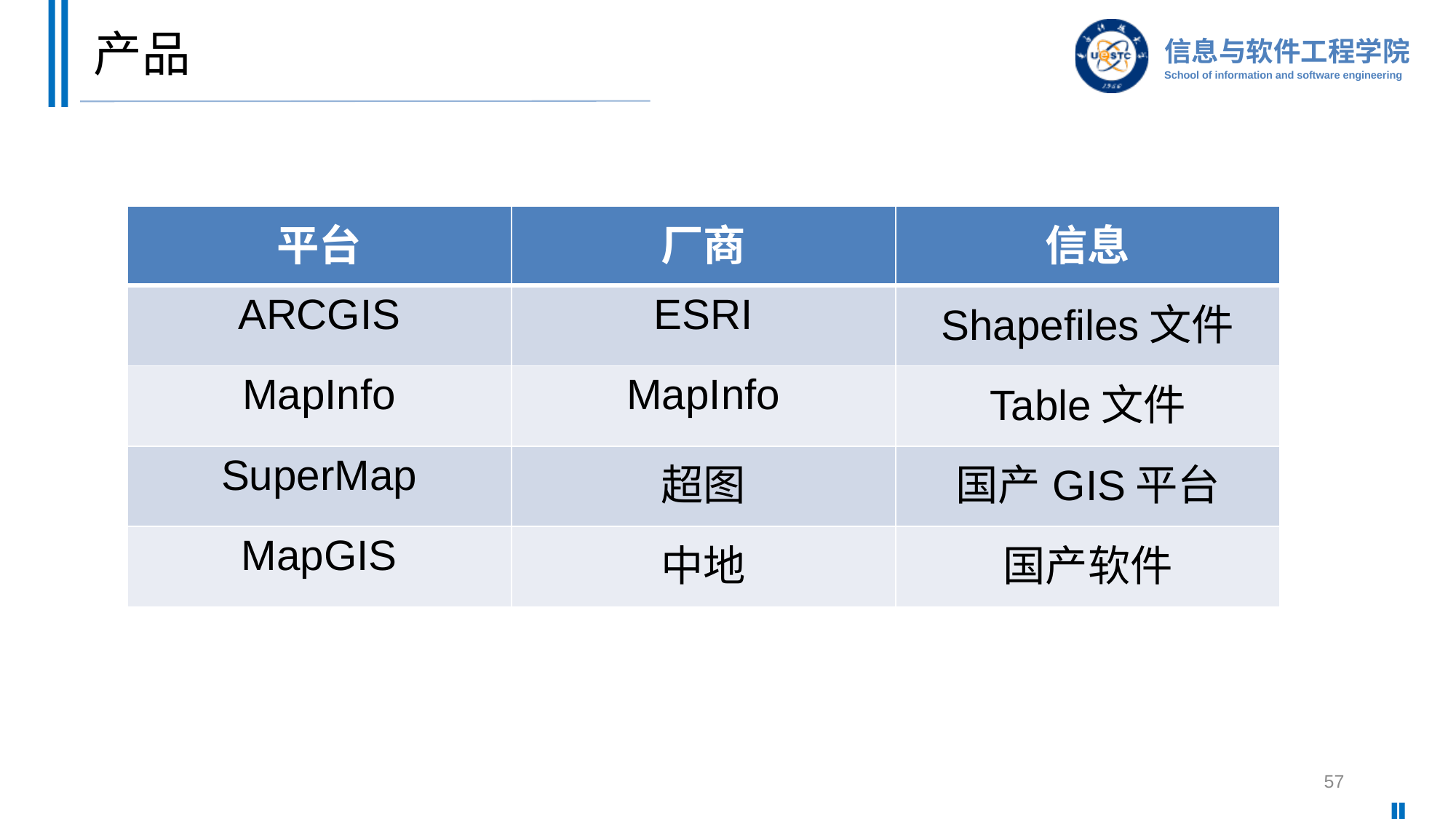

# 产品
| 平台 | 厂商 | 信息 |
| --- | --- | --- |
| ARCGIS | ESRI | Shapefiles文件 |
| MapInfo | MapInfo | Table文件 |
| SuperMap | 超图 | 国产GIS平台 |
| MapGIS | 中地 | 国产软件 |
57